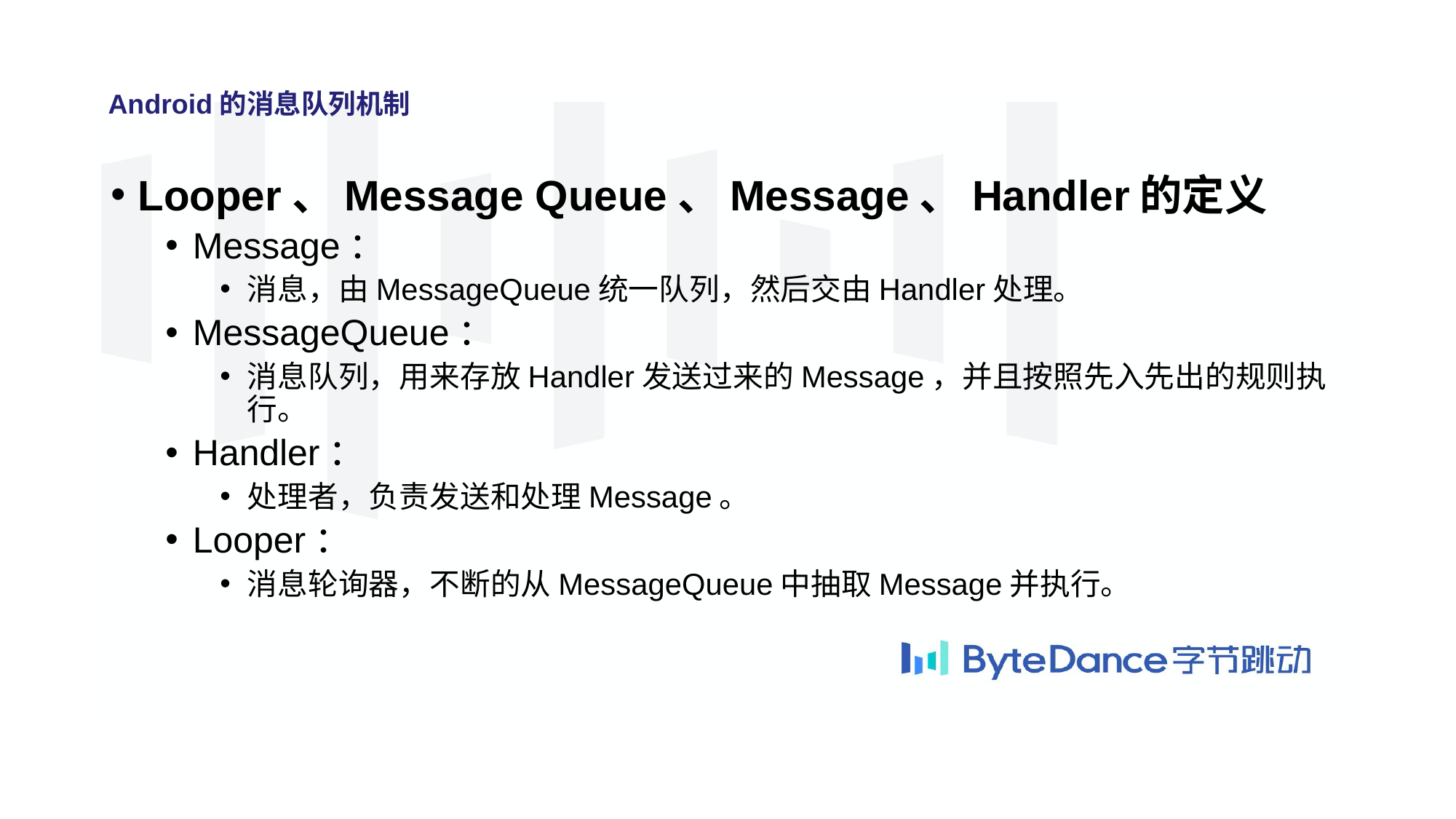

Android的消息队列机制

Looper、Message Queue、Message、Handler的定义
Message：
消息，由MessageQueue统一队列，然后交由Handler处理。
MessageQueue：
消息队列，用来存放Handler发送过来的Message，并且按照先入先出的规则执行。
Handler：
处理者，负责发送和处理Message。
Looper：
消息轮询器，不断的从MessageQueue中抽取Message并执行。